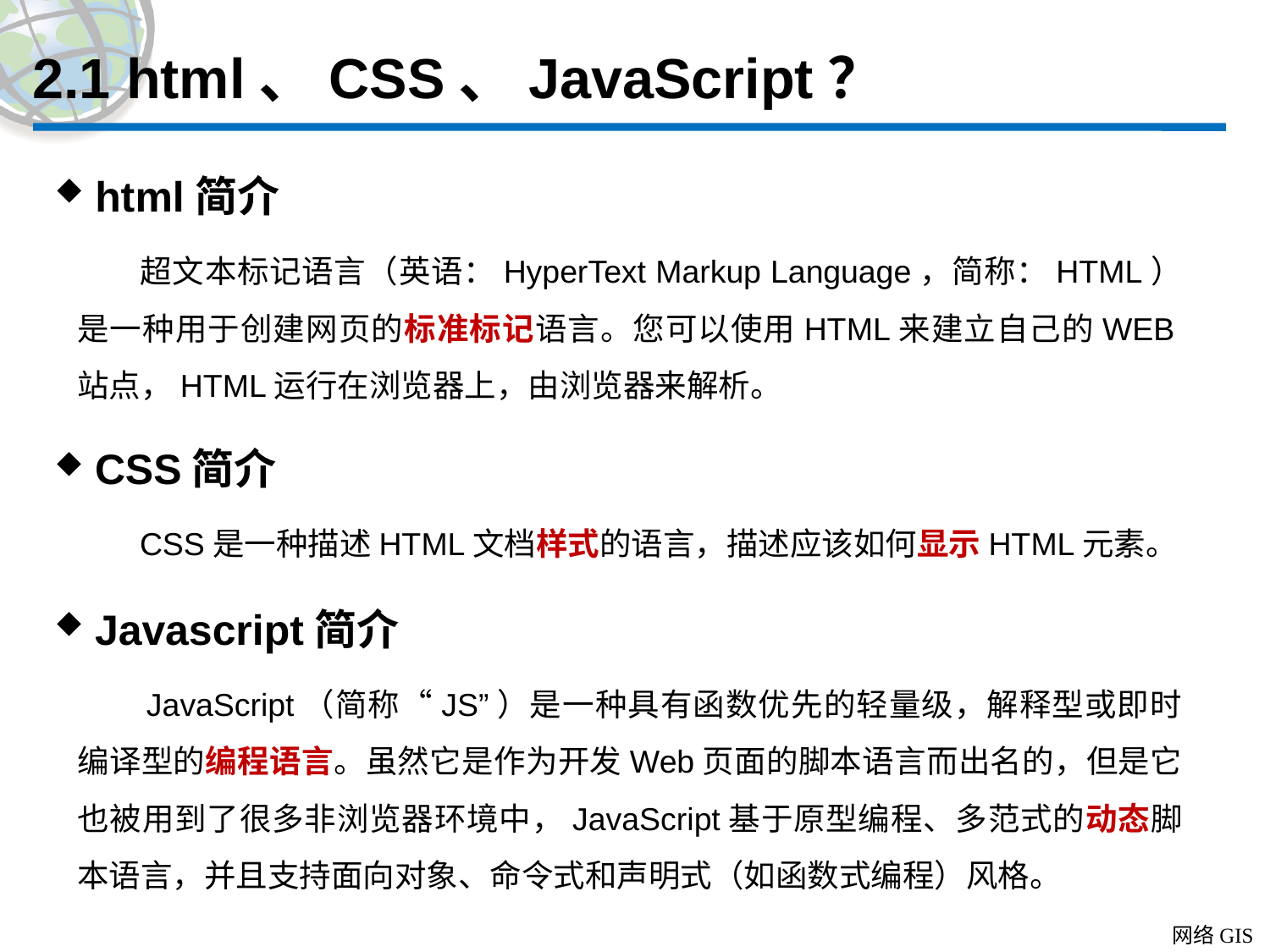

# 2.1 html、CSS、JavaScript？
html简介
       超文本标记语言（英语：HyperText Markup Language，简称：HTML）是一种用于创建网页的标准标记语言。您可以使用HTML来建立自己的WEB站点，HTML运行在浏览器上，由浏览器来解析。
CSS简介
       CSS是一种描述HTML文档样式的语言，描述应该如何显示HTML元素。
Javascript简介
       JavaScript（简称“JS”）是一种具有函数优先的轻量级，解释型或即时编译型的编程语言。虽然它是作为开发Web页面的脚本语言而出名的，但是它也被用到了很多非浏览器环境中，JavaScript基于原型编程、多范式的动态脚本语言，并且支持面向对象、命令式和声明式（如函数式编程）风格。